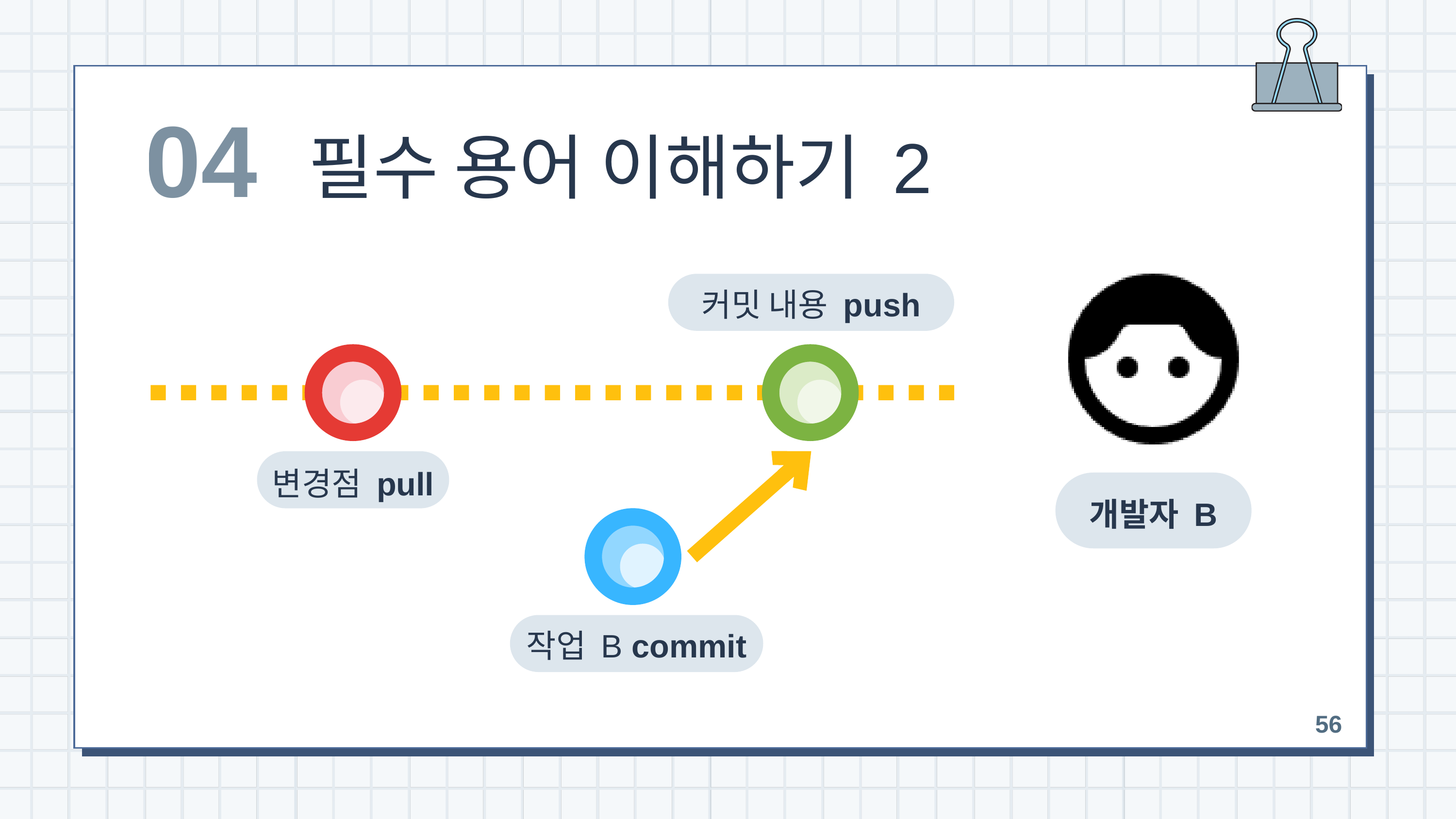

04
필수 용어 이해하기 2

개발자 B
커밋 내용 push

변경점 pull

작업 B commit
56